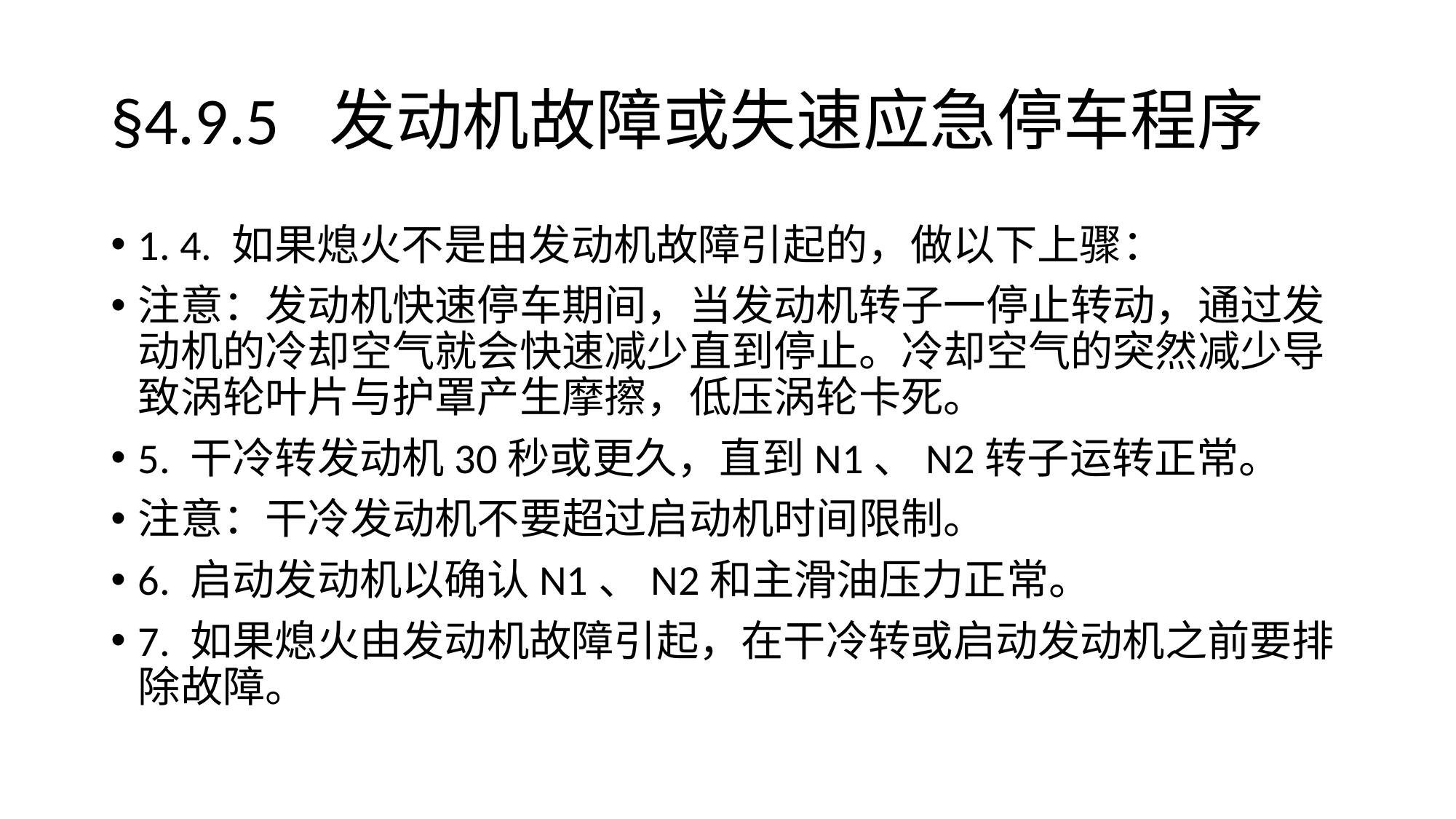

# §4.9.5	发动机故障或失速应急停车程序
1. 4. 如果熄火不是由发动机故障引起的，做以下上骤：
注意：发动机快速停车期间，当发动机转子一停止转动，通过发动机的冷却空气就会快速减少直到停止。冷却空气的突然减少导致涡轮叶片与护罩产生摩擦，低压涡轮卡死。
5. 干冷转发动机30秒或更久，直到N1、N2转子运转正常。
注意：干冷发动机不要超过启动机时间限制。
6. 启动发动机以确认N1、N2和主滑油压力正常。
7. 如果熄火由发动机故障引起，在干冷转或启动发动机之前要排除故障。